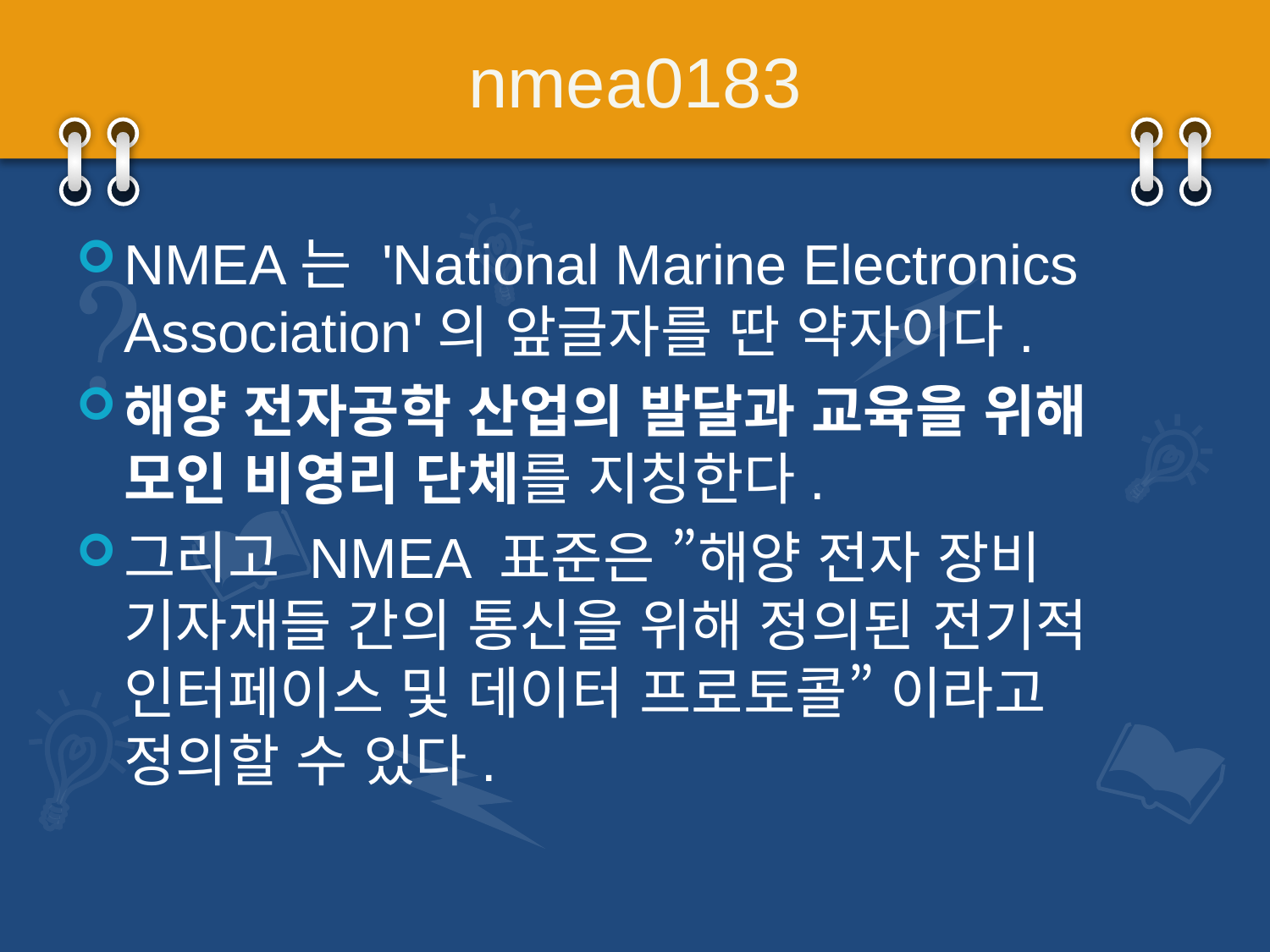

# nmea0183
NMEA는 'National Marine Electronics Association'의 앞글자를 딴 약자이다.
해양 전자공학 산업의 발달과 교육을 위해 모인 비영리 단체를 지칭한다.
그리고 NMEA 표준은 ”해양 전자 장비 기자재들 간의 통신을 위해 정의된 전기적 인터페이스 및 데이터 프로토콜” 이라고 정의할 수 있다.